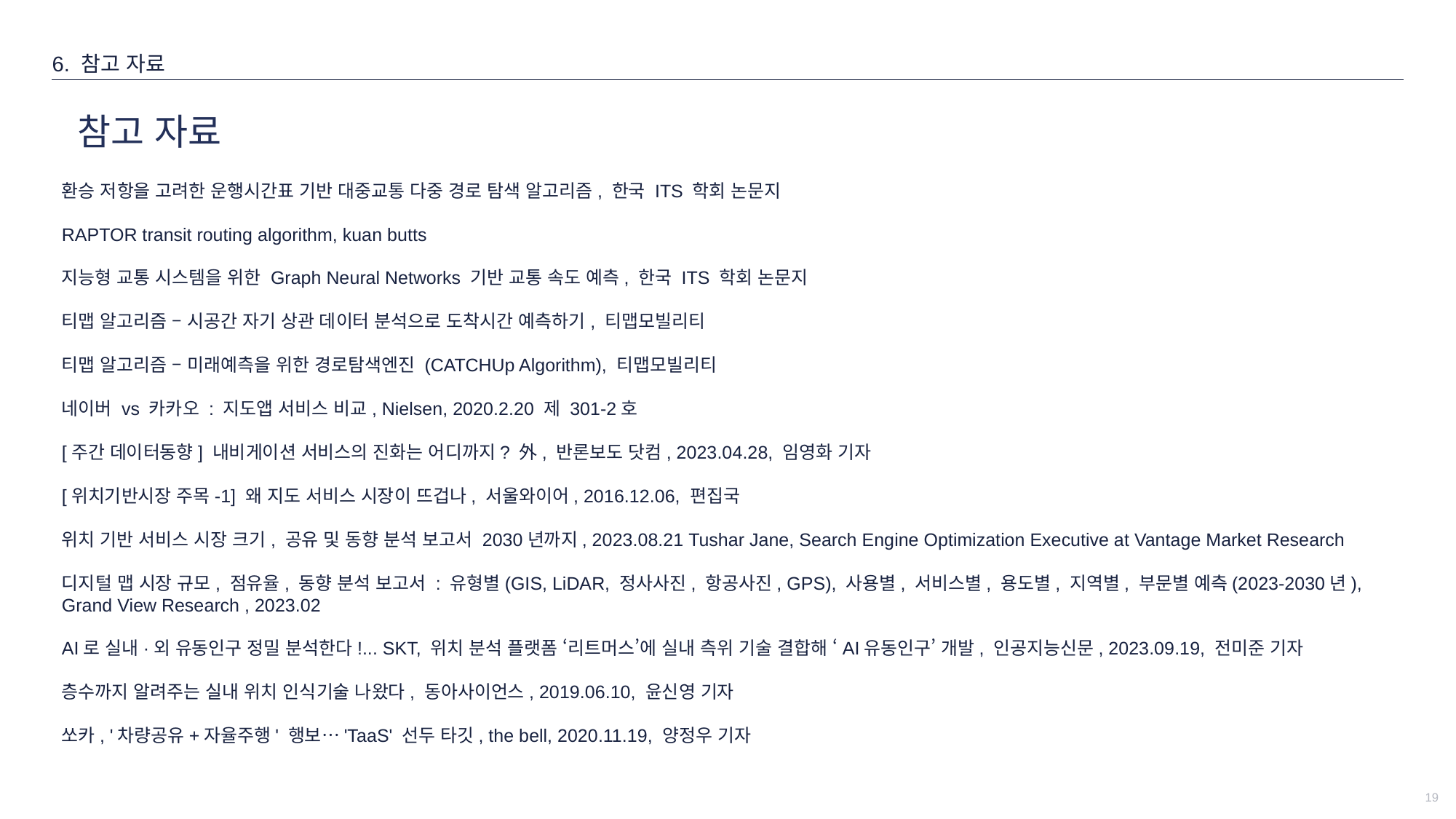

6. 참고 자료
# 참고 자료
환승 저항을 고려한 운행시간표 기반 대중교통 다중 경로 탐색 알고리즘, 한국 ITS 학회 논문지

RAPTOR transit routing algorithm, kuan butts

지능형 교통 시스템을 위한 Graph Neural Networks 기반 교통 속도 예측, 한국 ITS 학회 논문지
​
티맵 알고리즘 – 시공간 자기 상관 데이터 분석으로 도착시간 예측하기, 티맵모빌리티

티맵 알고리즘 – 미래예측을 위한 경로탐색엔진 (CATCHUp Algorithm), 티맵모빌리티

네이버 vs 카카오 : 지도앱 서비스 비교, Nielsen, 2020.2.20 제 301-2호

[주간 데이터동향] 내비게이션 서비스의 진화는 어디까지? 外, 반론보도 닷컴, 2023.04.28, 임영화 기자

[위치기반시장 주목-1] 왜 지도 서비스 시장이 뜨겁나, 서울와이어, 2016.12.06, 편집국

위치 기반 서비스 시장 크기, 공유 및 동향 분석 보고서 2030년까지, 2023.08.21 Tushar Jane, Search Engine Optimization Executive at Vantage Market Research

디지털 맵 시장 규모, 점유율, 동향 분석 보고서 : 유형별(GIS, LiDAR, 정사사진, 항공사진, GPS), 사용별, 서비스별, 용도별, 지역별, 부문별 예측(2023-2030년), Grand View Research , 2023.02

AI로 실내·외 유동인구 정밀 분석한다!... SKT, 위치 분석 플랫폼 ‘리트머스’에 실내 측위 기술 결합해 ‘AI유동인구’ 개발, 인공지능신문, 2023.09.19, 전미준 기자

층수까지 알려주는 실내 위치 인식기술 나왔다, 동아사이언스, 2019.06.10, 윤신영 기자

쏘카, '차량공유+자율주행' 행보…'TaaS' 선두 타깃, the bell, 2020.11.19, 양정우 기자
19